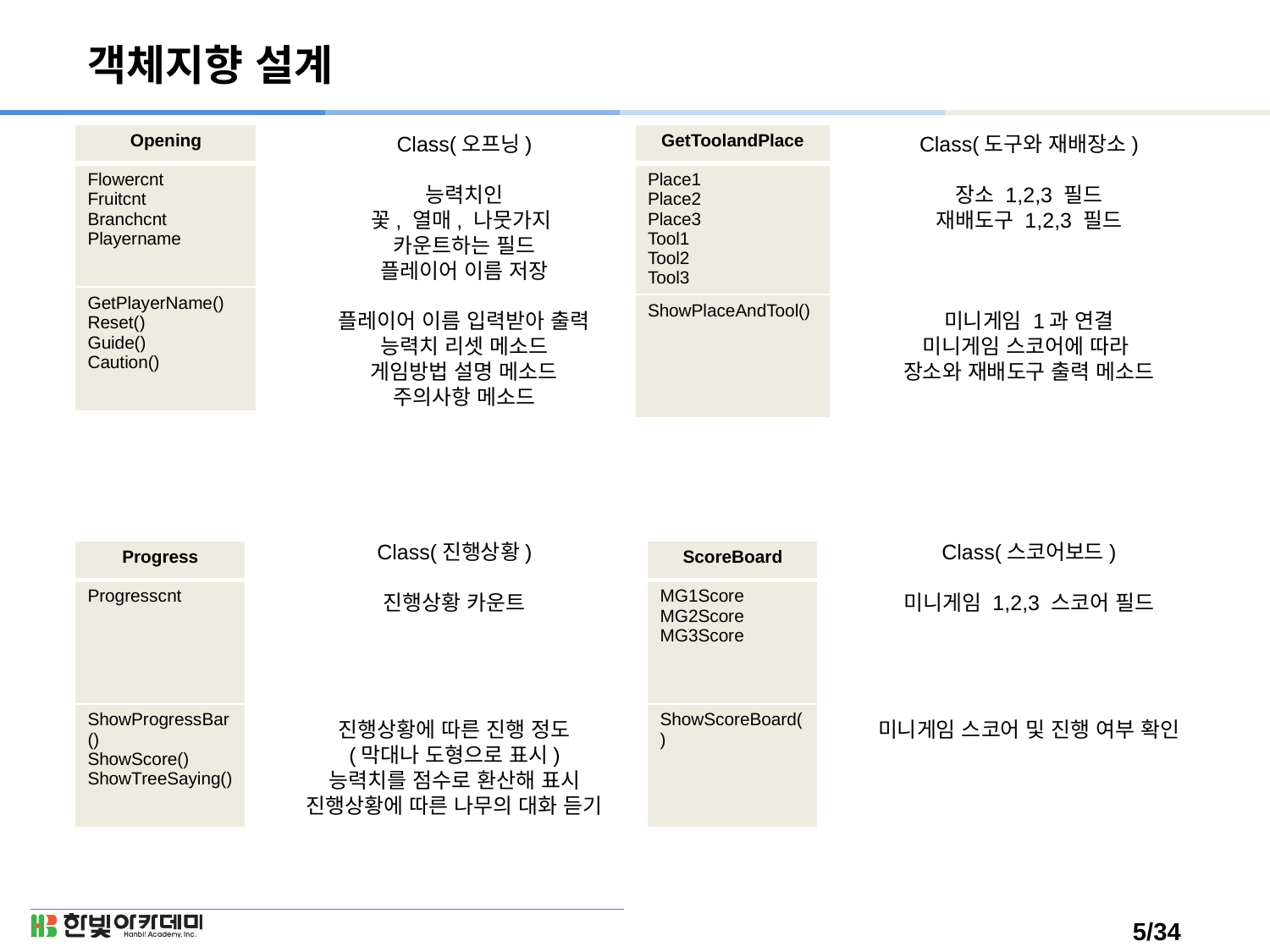

# 객체지향 설계
Class(오프닝)

능력치인
꽃, 열매, 나뭇가지
카운트하는 필드
플레이어 이름 저장

플레이어 이름 입력받아 출력
능력치 리셋 메소드
게임방법 설명 메소드
주의사항 메소드

| GetToolandPlace |
| --- |
| Place1 Place2 Place3 Tool1 Tool2 Tool3 |
| ShowPlaceAndTool() |
Class(도구와 재배장소)

장소 1,2,3 필드
재배도구 1,2,3 필드

미니게임 1과 연결
미니게임 스코어에 따라
장소와 재배도구 출력 메소드

| Opening |
| --- |
| Flowercnt Fruitcnt Branchcnt Playername |
| GetPlayerName() Reset() Guide() Caution() |
Class(진행상황)

진행상황 카운트

진행상황에 따른 진행 정도
(막대나 도형으로 표시)
능력치를 점수로 환산해 표시
진행상황에 따른 나무의 대화 듣기

Class(스코어보드)

미니게임 1,2,3 스코어 필드

미니게임 스코어 및 진행 여부 확인

| Progress |
| --- |
| Progresscnt |
| ShowProgressBar() ShowScore() ShowTreeSaying() |
| ScoreBoard |
| --- |
| MG1Score MG2Score MG3Score |
| ShowScoreBoard() |